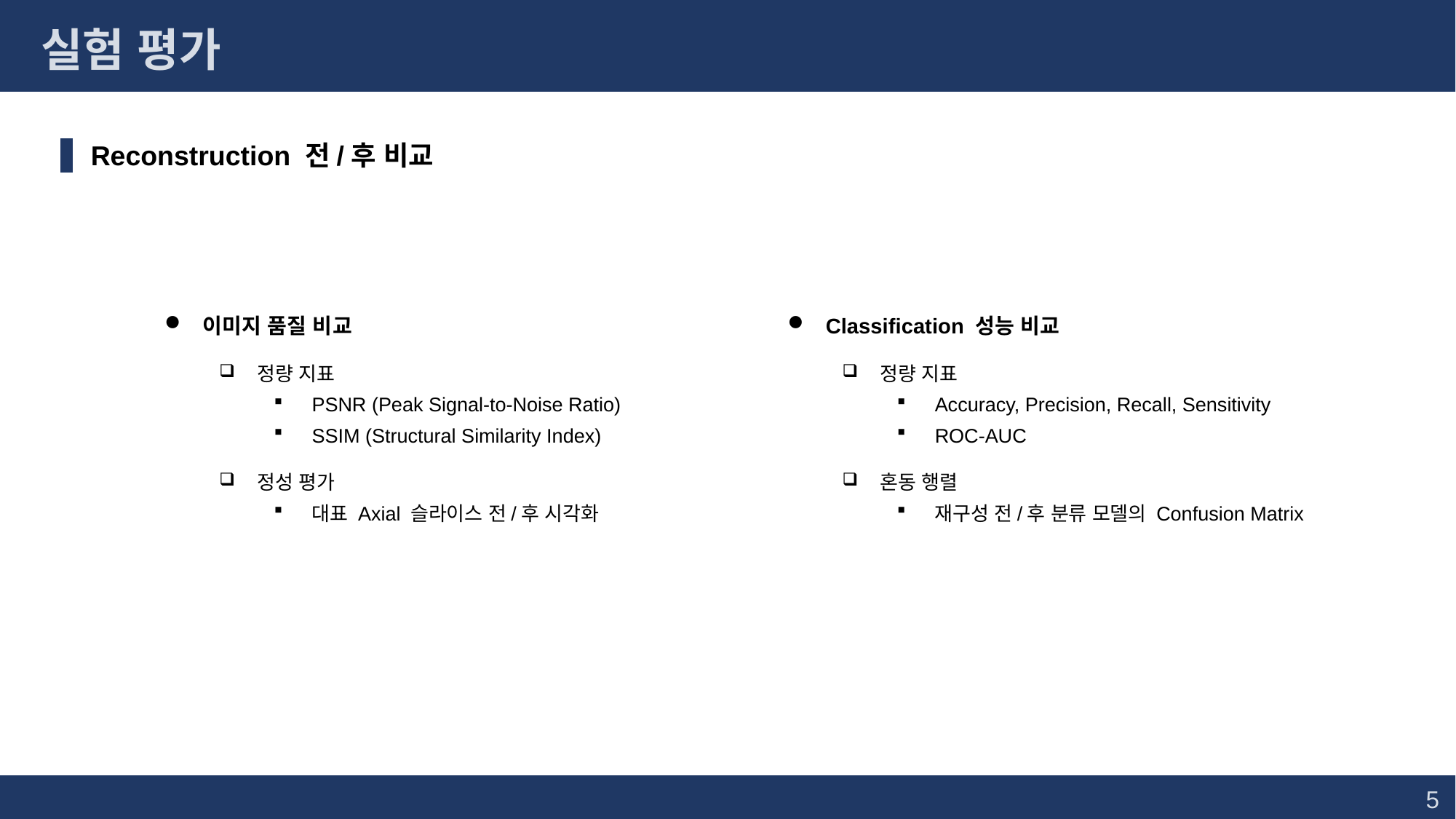

실험 평가
 Reconstruction 전/후 비교

이미지 품질 비교
정량 지표
PSNR (Peak Signal‑to‑Noise Ratio)
SSIM (Structural Similarity Index)
정성 평가
대표 Axial 슬라이스 전/후 시각화
Classification 성능 비교
정량 지표
Accuracy, Precision, Recall, Sensitivity
ROC-AUC
혼동 행렬
재구성 전/후 분류 모델의 Confusion Matrix
5